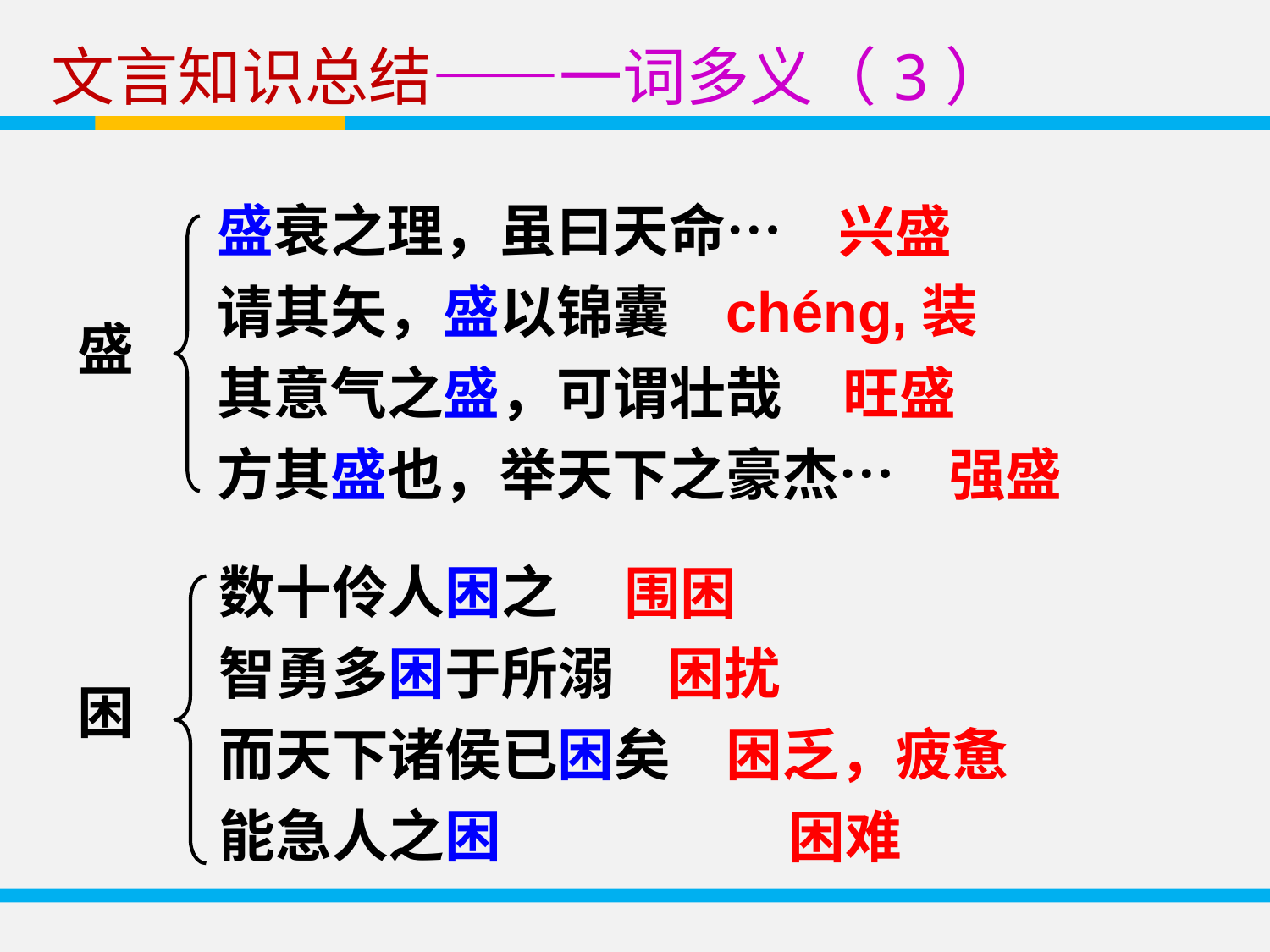

文言知识总结——一词多义（3）

盛衰之理，虽曰天命…
请其矢，盛以锦囊
其意气之盛，可谓壮哉
方其盛也，举天下之豪杰…
兴盛

chénɡ,装
盛
旺盛
强盛
数十伶人困之
智勇多困于所溺
而天下诸侯已困矣
能急人之困
围困

困扰
困
困乏，疲惫
困难